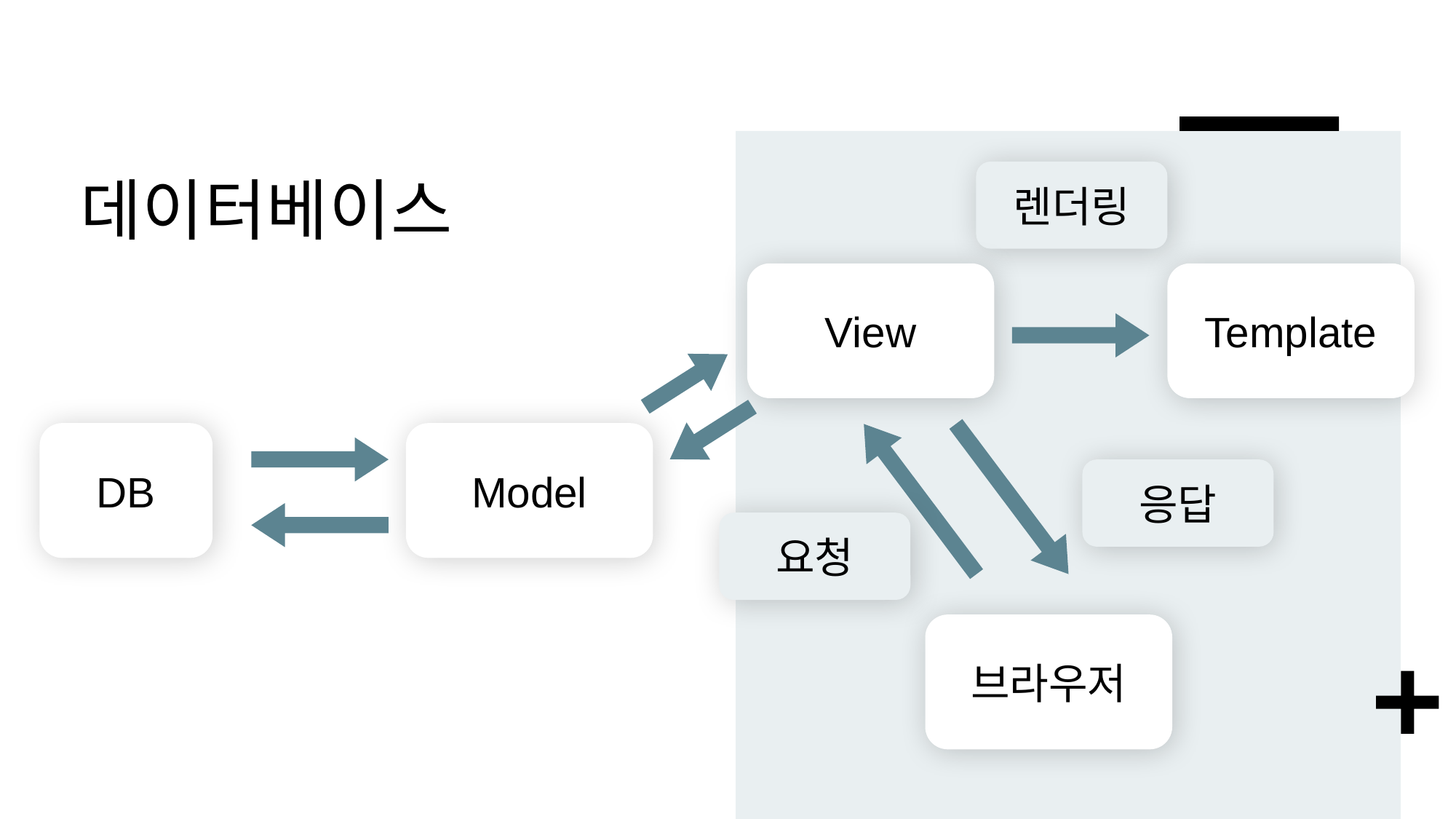

# 데이터베이스
렌더링
View
Template

DB
Model

응답

요청
브라우저